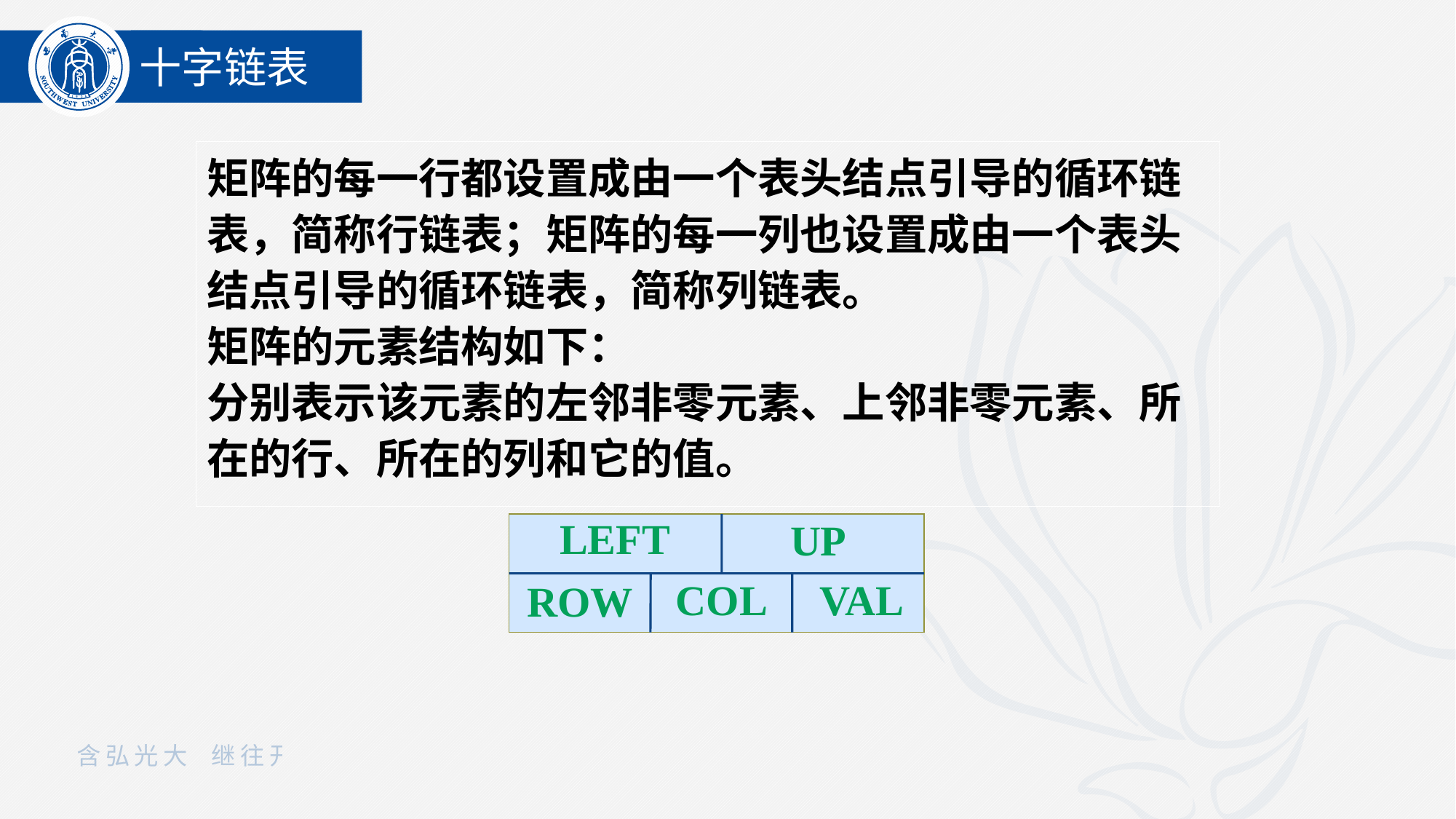

十字链表
矩阵的每一行都设置成由一个表头结点引导的循环链表，简称行链表；矩阵的每一列也设置成由一个表头结点引导的循环链表，简称列链表。
矩阵的元素结构如下：
分别表示该元素的左邻非零元素、上邻非零元素、所在的行、所在的列和它的值。

LEFT
UP

COL
VAL
ROW